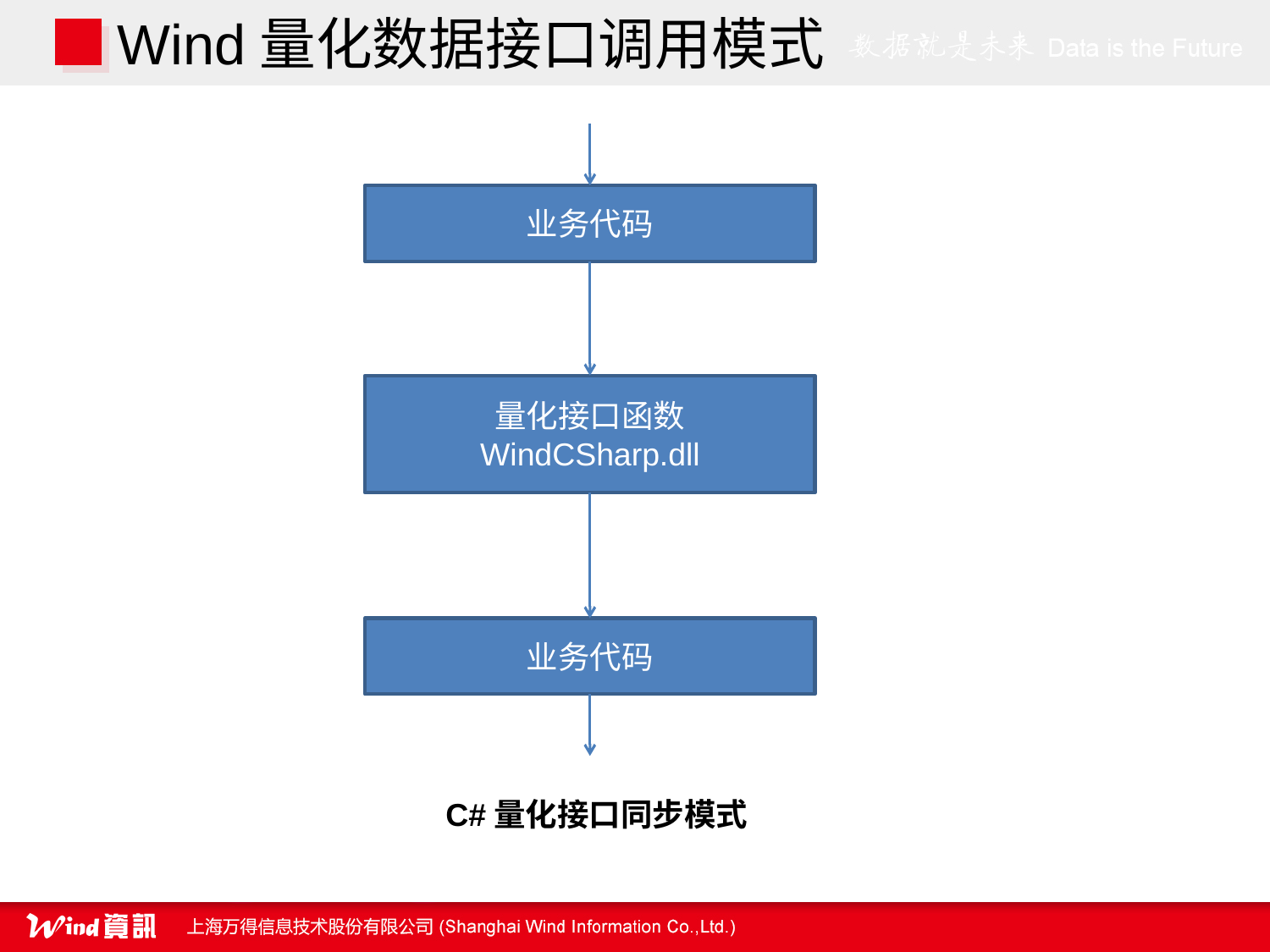

Wind量化数据接口调用模式
业务代码
量化接口函数
WindCSharp.dll
业务代码
C#量化接口同步模式